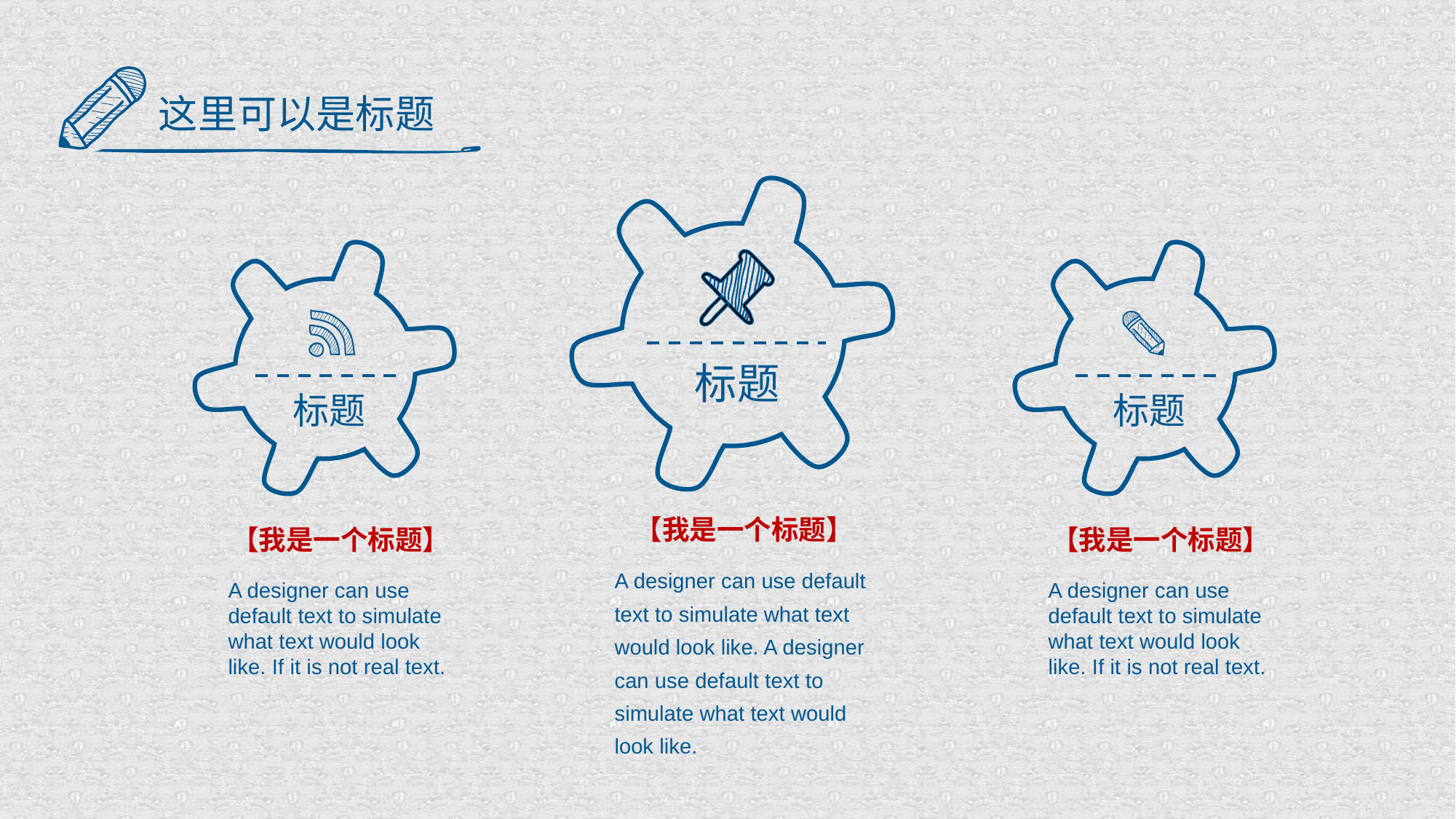

这里可以是标题

标题

标题
标题
【我是一个标题】
【我是一个标题】
【我是一个标题】
A designer can use default text to simulate what text would look like. A designer can use default text to simulate what text would look like.
A designer can use default text to simulate what text would look like. If it is not real text.
A designer can use default text to simulate what text would look like. If it is not real text.